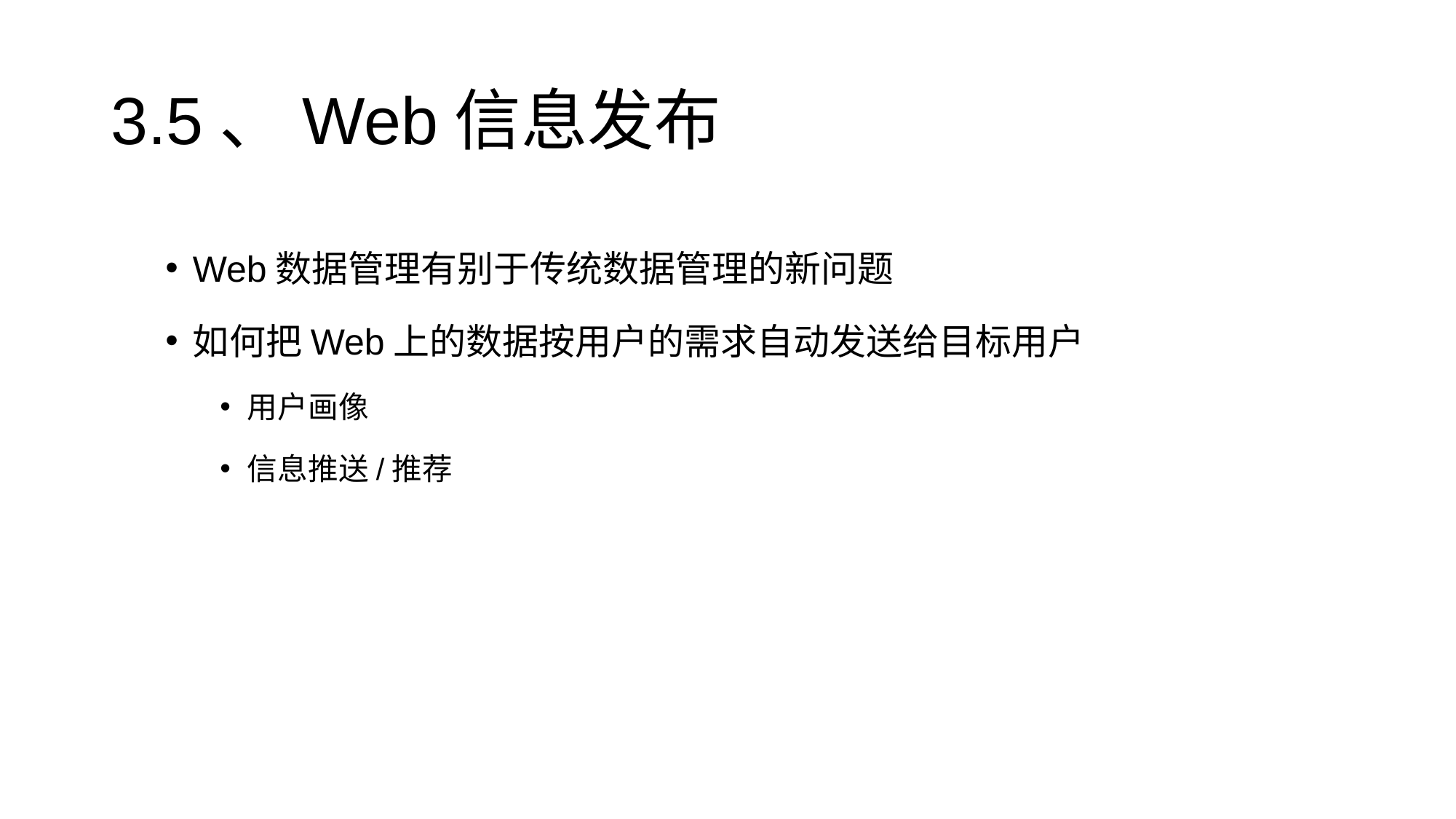

# 3.5、Web信息发布
Web数据管理有别于传统数据管理的新问题
如何把Web上的数据按用户的需求自动发送给目标用户
用户画像
信息推送/推荐